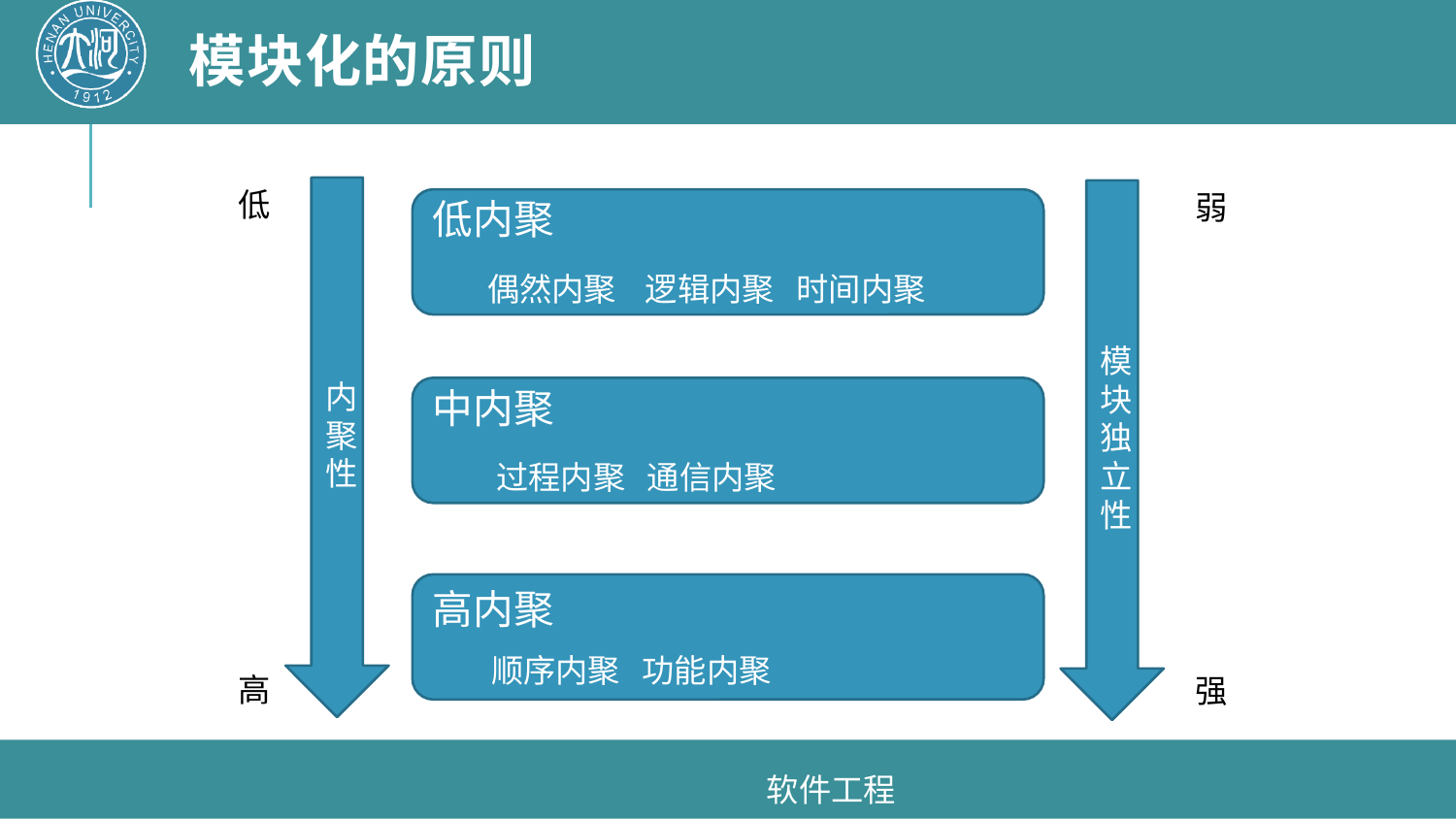

# 模块化的原则
低
内聚性
弱
模块独立性
低内聚
     偶然内聚    逻辑内聚   时间内聚
中内聚
      过程内聚   通信内聚
高内聚
       顺序内聚   功能内聚
高
强

软件工程
180